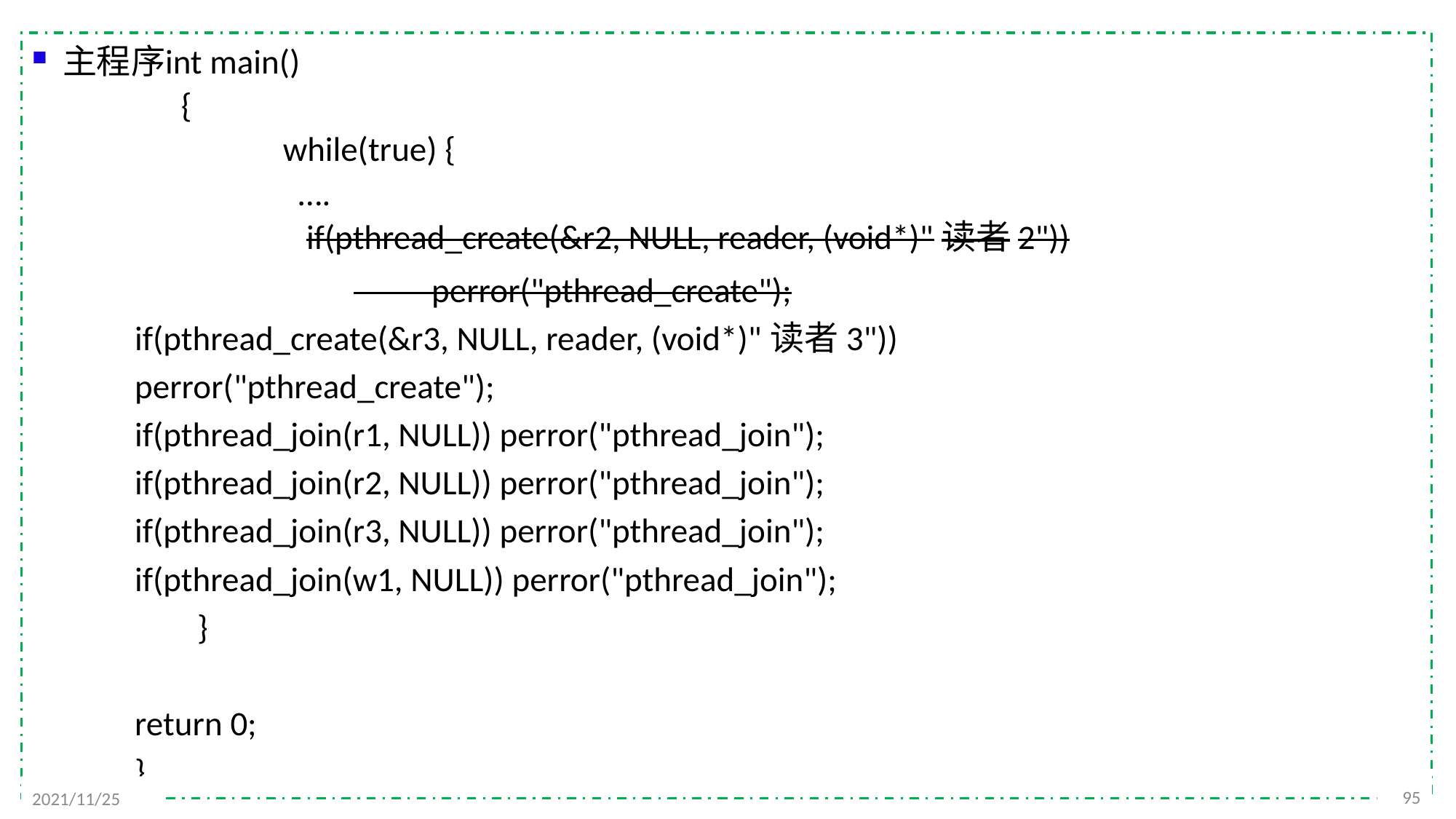

主程序	int main()
	{
             while(true) {
               ….
	                if(pthread_create(&r2, NULL, reader, (void*)"读者2"))
                                perror("pthread_create");
					if(pthread_create(&r3, NULL, reader, (void*)"读者3"))
						perror("pthread_create");
					if(pthread_join(r1, NULL)) perror("pthread_join");
					if(pthread_join(r2, NULL)) perror("pthread_join");
					if(pthread_join(r3, NULL)) perror("pthread_join");
					if(pthread_join(w1, NULL)) perror("pthread_join");
			        }

				return 0;
			}
95
2021/11/25